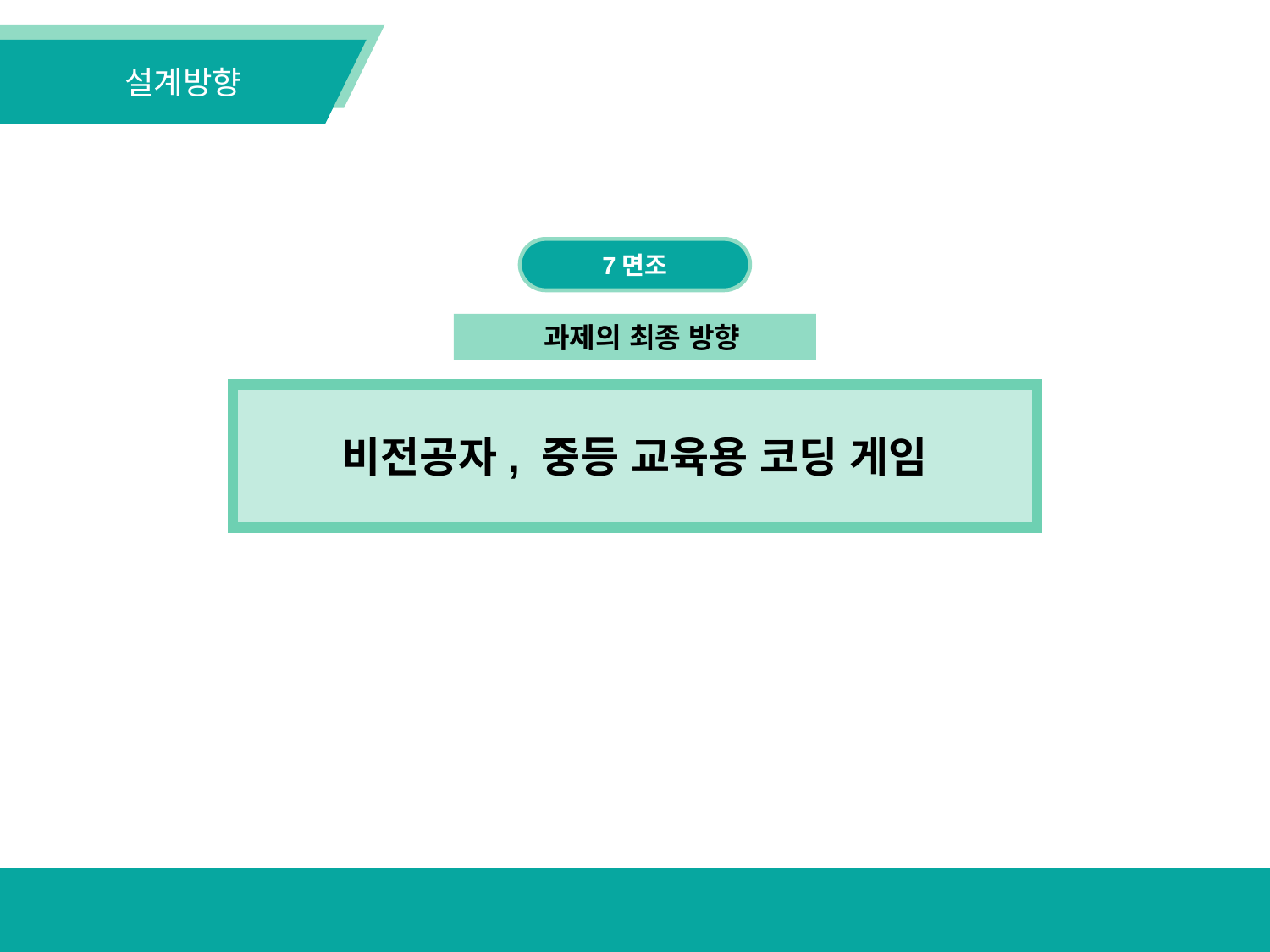

설계방향
7면조
 과제의 최종 방향
비전공자, 중등 교육용 코딩 게임